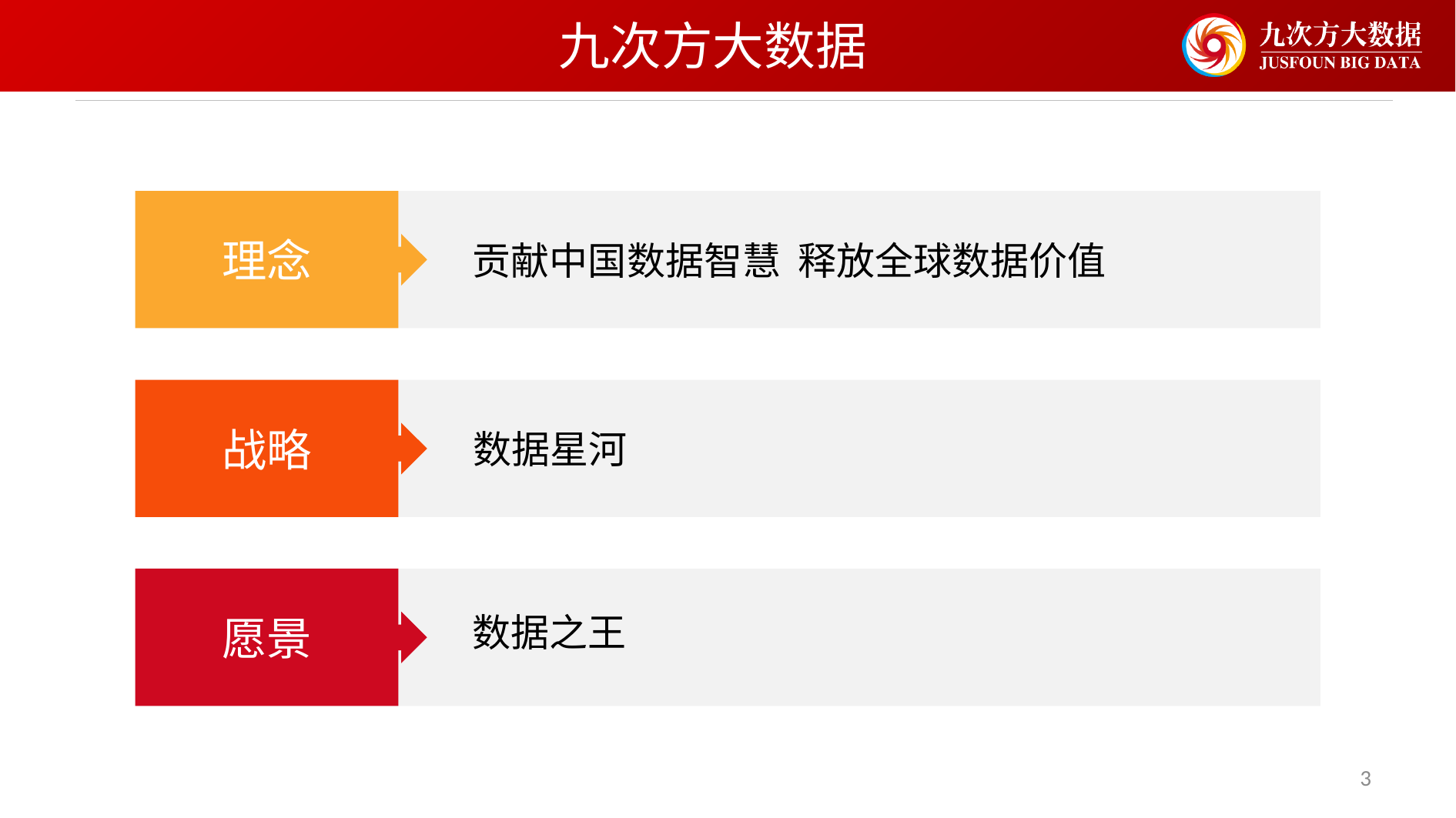

九次方大数据
理念

贡献中国数据智慧  释放全球数据价值
战略

数据星河
愿景

数据之王

3
3